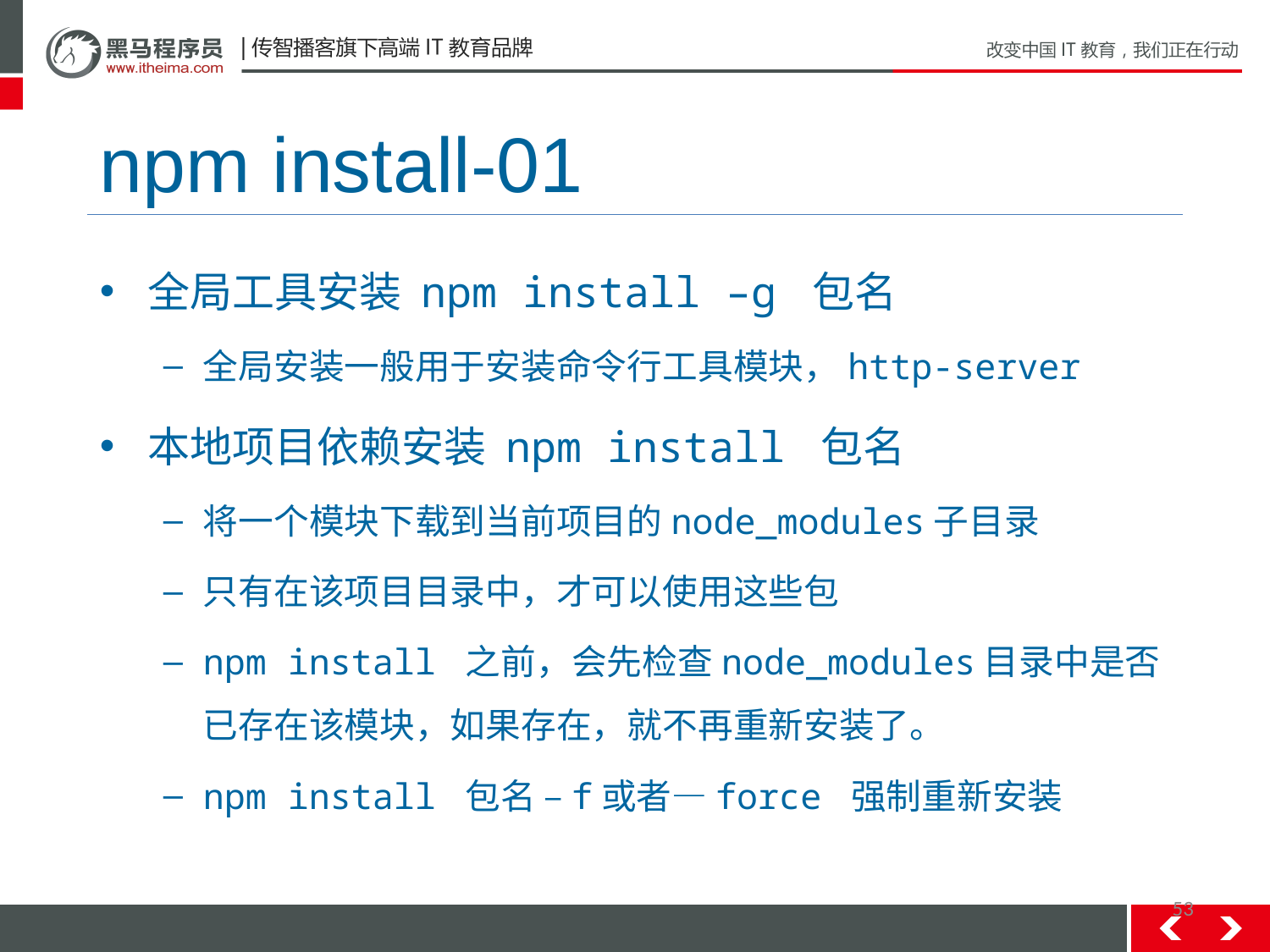

# npm install-01
全局工具安装 npm install –g 包名
全局安装一般用于安装命令行工具模块，http-server
本地项目依赖安装 npm install 包名
将一个模块下载到当前项目的node_modules子目录
只有在该项目目录中，才可以使用这些包
npm install 之前，会先检查node_modules目录中是否已存在该模块，如果存在，就不再重新安装了。
npm install 包名 –f或者—force 强制重新安装
53